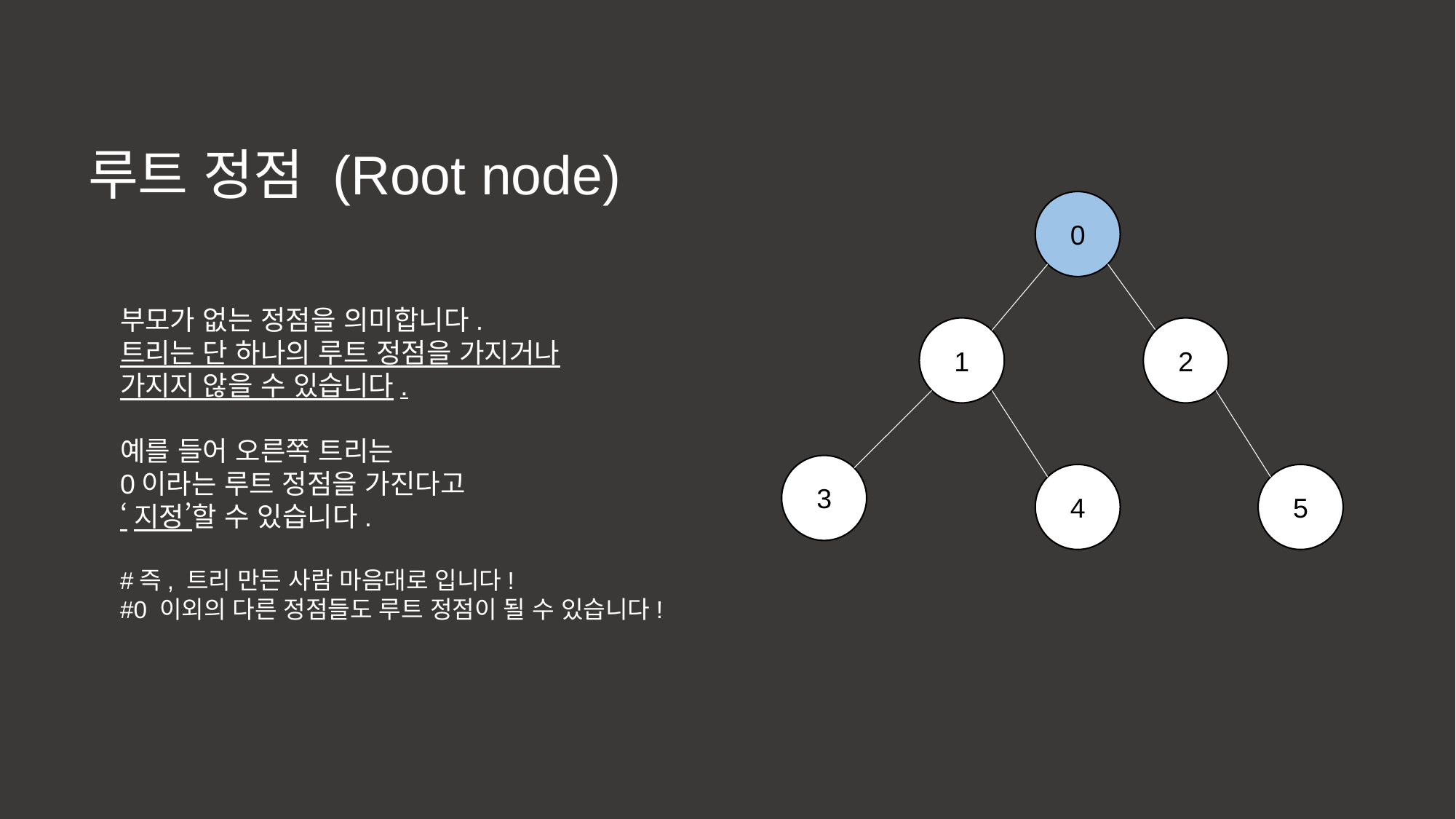

루트 정점 (Root node)
0
부모가 없는 정점을 의미합니다.
트리는 단 하나의 루트 정점을 가지거나
가지지 않을 수 있습니다.

예를 들어 오른쪽 트리는
0이라는 루트 정점을 가진다고
‘지정’할 수 있습니다.

#즉, 트리 만든 사람 마음대로 입니다!
#0 이외의 다른 정점들도 루트 정점이 될 수 있습니다!
1
2
3
4
5